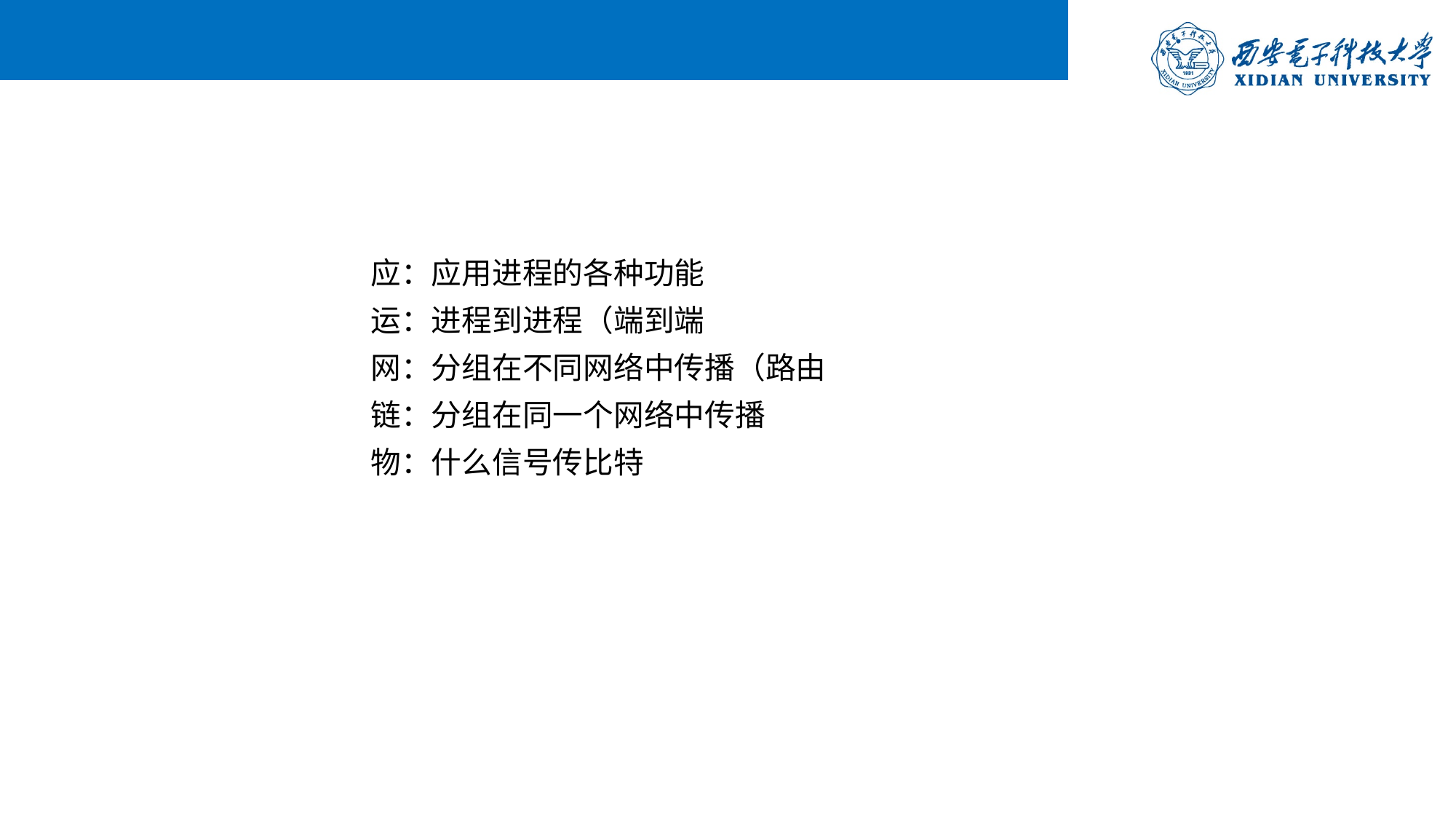

应：应用进程的各种功能
运：进程到进程（端到端
网：分组在不同网络中传播（路由
链：分组在同一个网络中传播
物：什么信号传比特